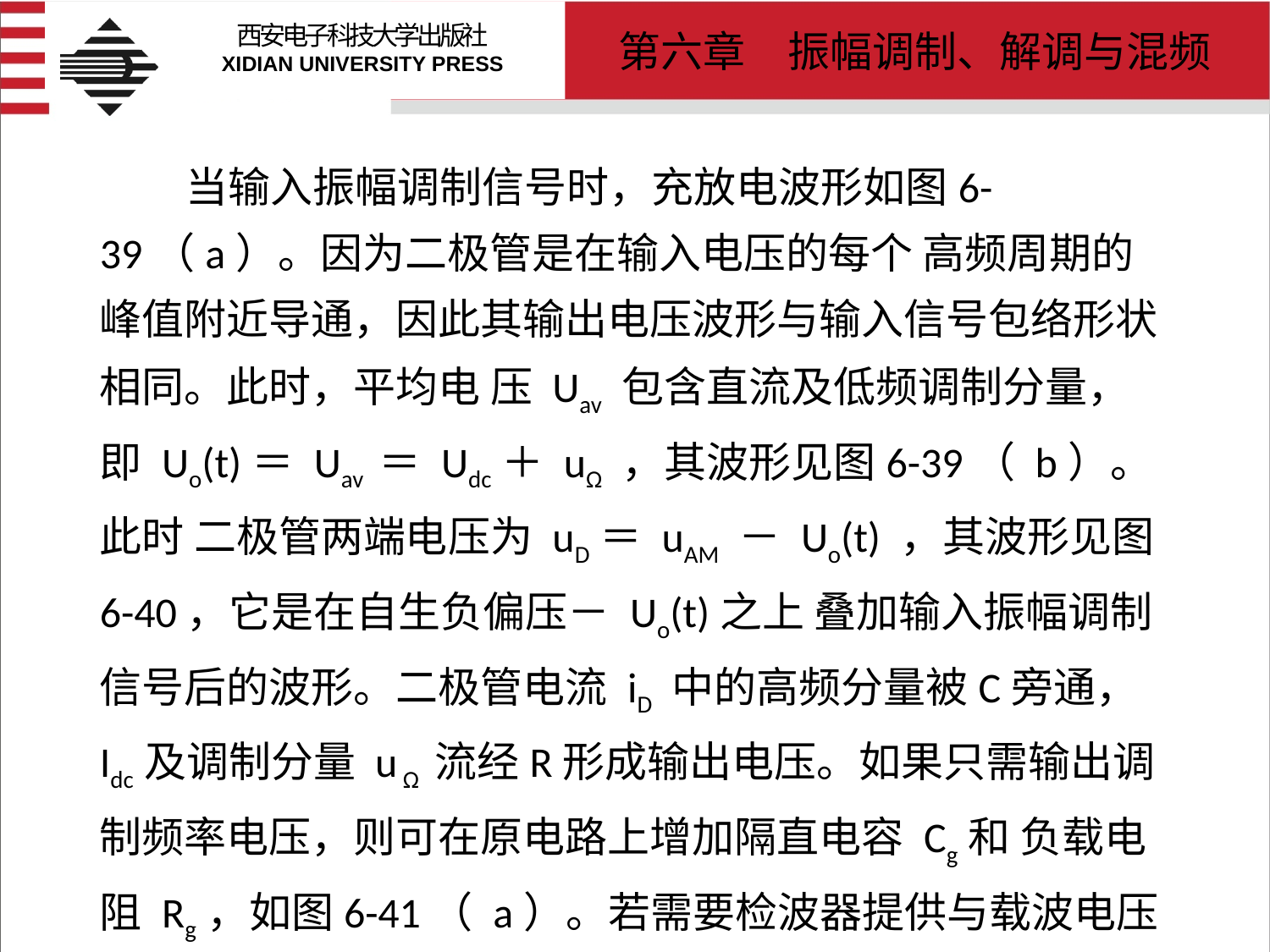

# 当输入振幅调制信号时，充放电波形如图6-39（a）。因为二极管是在输入电压的每个 高频周期的峰值附近导通，因此其输出电压波形与输入信号包络形状相同。此时，平均电 压 Uav 包含直流及低频调制分量，即 Uo(t)＝ Uav ＝ Udc＋ uΩ ，其波形见图6-39（ b）。此时 二极管两端电压为 uD＝ uAM － Uo(t) ，其波形见图6-40，它是在自生负偏压－ Uo(t)之上 叠加输入振幅调制信号后的波形。二极管电流 iD 中的高频分量被C旁通， Idc及调制分量 u Ω 流经R形成输出电压。如果只需输出调制频率电压，则可在原电路上增加隔直电容 Cg和 负载电阻 Rg，如图6-41（ a）。若需要检波器提供与载波电压大小成比例的直流电压，例如作